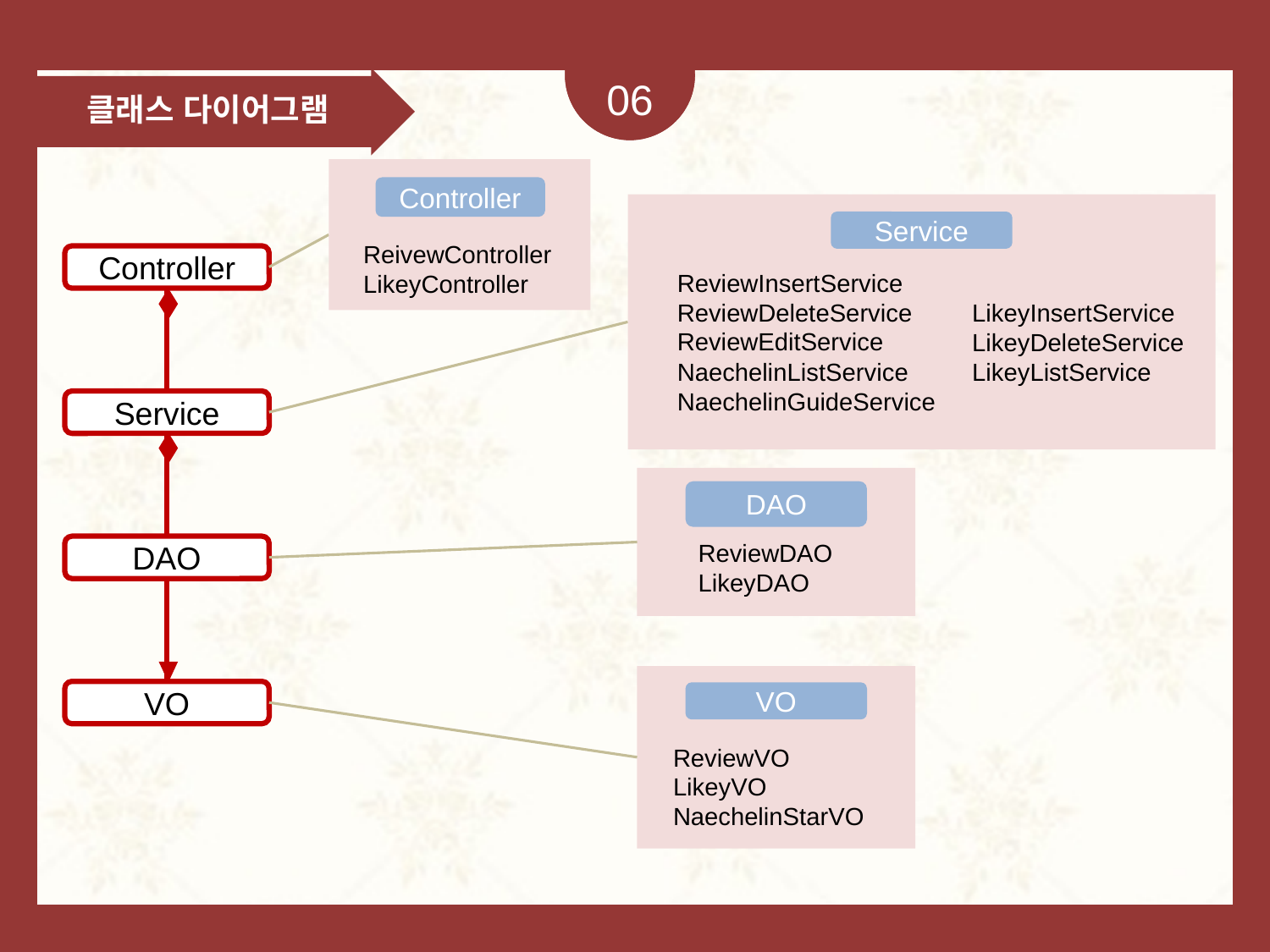

06

클래스 다이어그램

Controller
ReivewController
LikeyController

Service
ReviewInsertService
ReviewDeleteService
ReviewEditService
NaechelinListService
NaechelinGuideService
LikeyInsertService
LikeyDeleteService
LikeyListService
Controller

Service

DAO
ReviewDAO
LikeyDAO
DAO

VO
ReviewVO
LikeyVO
NaechelinStarVO
VO